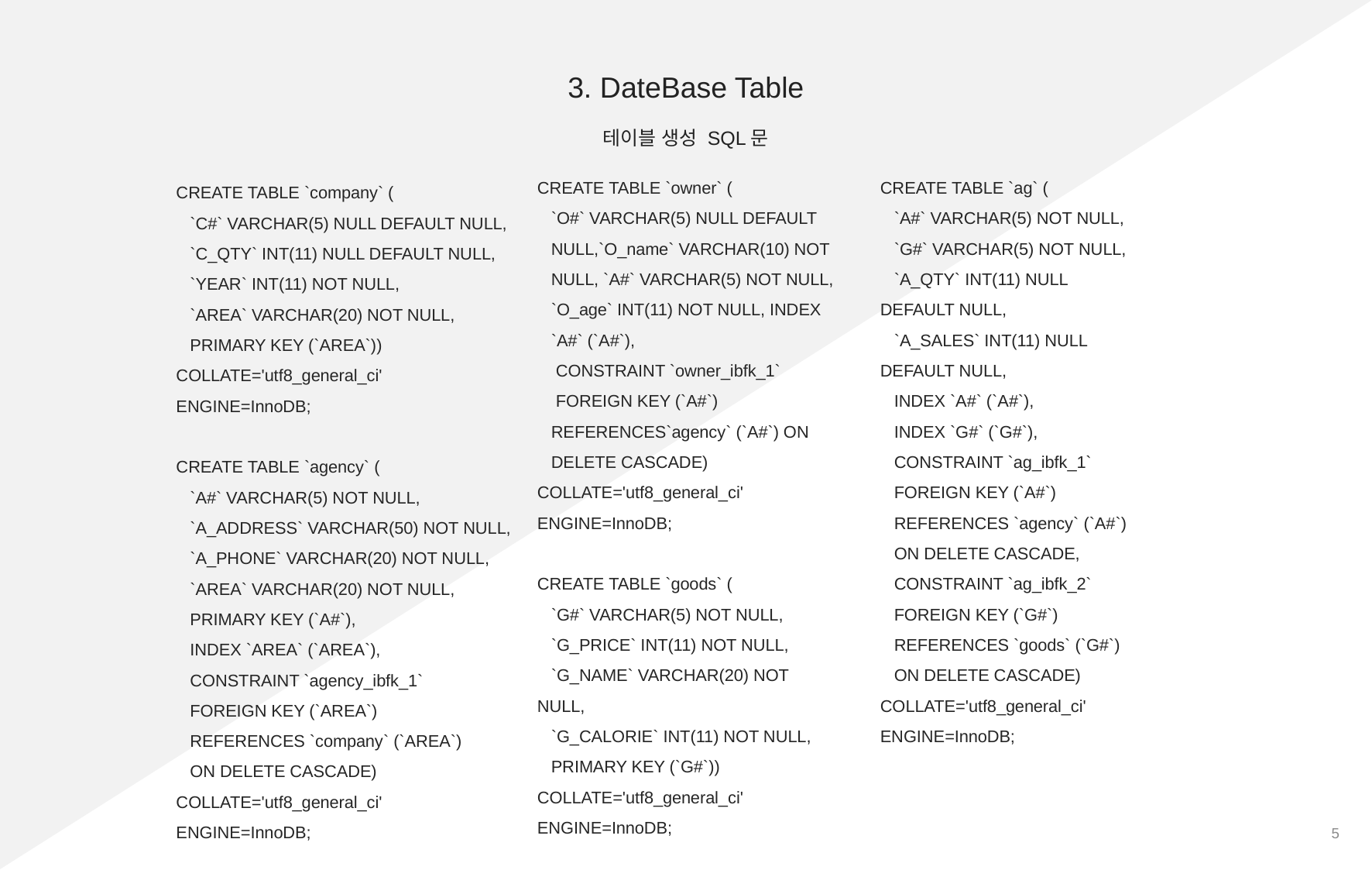

3. DateBase Table
테이블 생성 SQL문
CREATE TABLE `owner` (
   `O#` VARCHAR(5) NULL DEFAULT
   NULL,`O_name` VARCHAR(10) NOT
   NULL, `A#` VARCHAR(5) NOT NULL,
   `O_age` INT(11) NOT NULL, INDEX
   `A#` (`A#`),
    CONSTRAINT `owner_ibfk_1`
    FOREIGN KEY (`A#`)
   REFERENCES`agency` (`A#`) ON
   DELETE CASCADE)
COLLATE='utf8_general_ci'
ENGINE=InnoDB;

CREATE TABLE `goods` (
   `G#` VARCHAR(5) NOT NULL,
   `G_PRICE` INT(11) NOT NULL,
   `G_NAME` VARCHAR(20) NOT NULL,
   `G_CALORIE` INT(11) NOT NULL,
   PRIMARY KEY (`G#`))
COLLATE='utf8_general_ci'
ENGINE=InnoDB;

CREATE TABLE `ag` (
   `A#` VARCHAR(5) NOT NULL,
   `G#` VARCHAR(5) NOT NULL,
   `A_QTY` INT(11) NULL DEFAULT NULL,
   `A_SALES` INT(11) NULL DEFAULT NULL,
   INDEX `A#` (`A#`),
   INDEX `G#` (`G#`),
   CONSTRAINT `ag_ibfk_1`
   FOREIGN KEY (`A#`)
   REFERENCES `agency` (`A#`)
   ON DELETE CASCADE,
   CONSTRAINT `ag_ibfk_2`
   FOREIGN KEY (`G#`)
   REFERENCES `goods` (`G#`)
   ON DELETE CASCADE)
COLLATE='utf8_general_ci'
ENGINE=InnoDB;
CREATE TABLE `company` (
   `C#` VARCHAR(5) NULL DEFAULT NULL,
   `C_QTY` INT(11) NULL DEFAULT NULL,
   `YEAR` INT(11) NOT NULL,
   `AREA` VARCHAR(20) NOT NULL,
   PRIMARY KEY (`AREA`))
COLLATE='utf8_general_ci'
ENGINE=InnoDB;

CREATE TABLE `agency` (
   `A#` VARCHAR(5) NOT NULL,
   `A_ADDRESS` VARCHAR(50) NOT NULL,
   `A_PHONE` VARCHAR(20) NOT NULL,
   `AREA` VARCHAR(20) NOT NULL,
   PRIMARY KEY (`A#`),
   INDEX `AREA` (`AREA`),
   CONSTRAINT `agency_ibfk_1`
   FOREIGN KEY (`AREA`)
   REFERENCES `company` (`AREA`)
   ON DELETE CASCADE)
COLLATE='utf8_general_ci'
ENGINE=InnoDB;

5